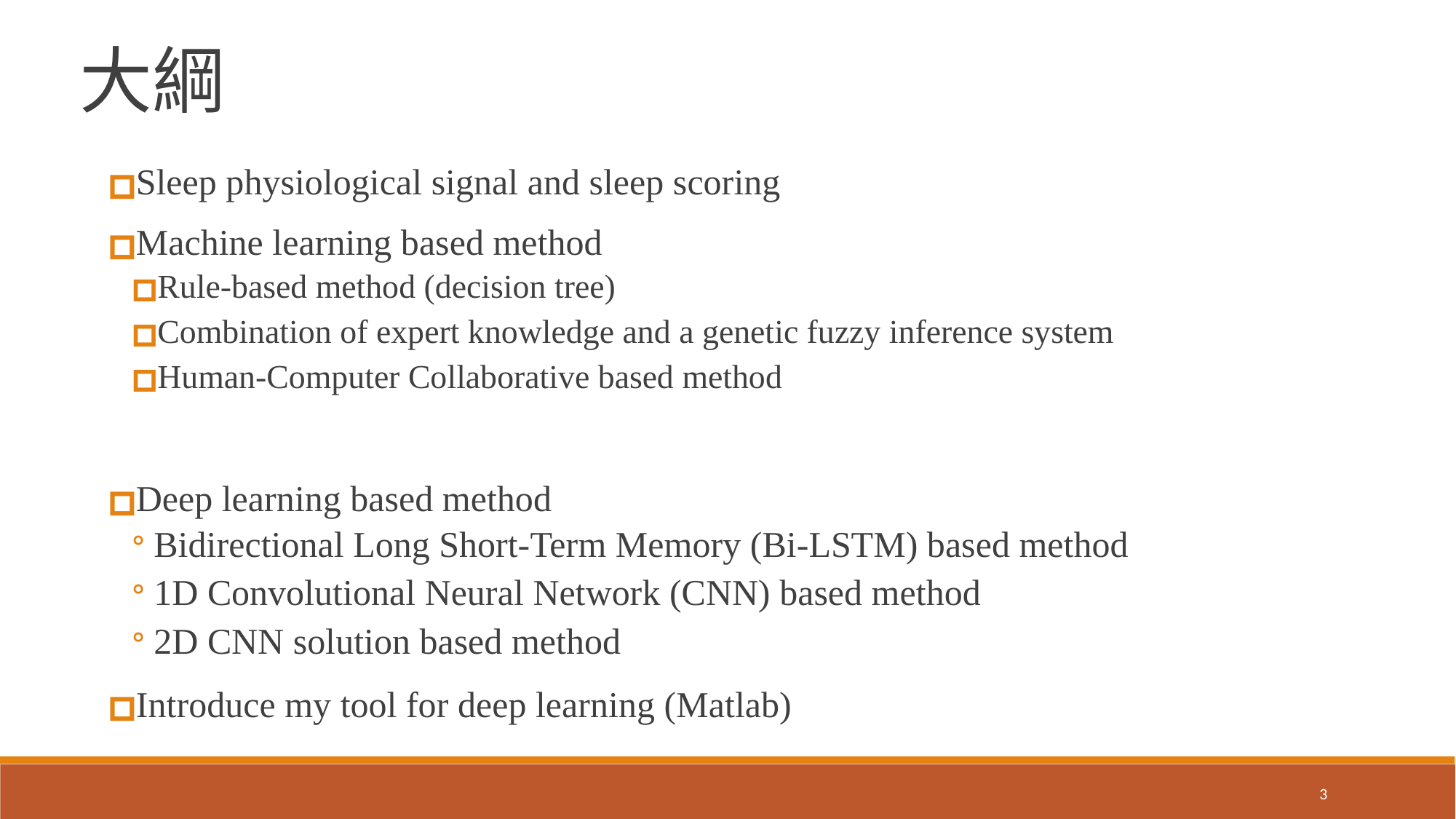

大綱
Sleep physiological signal and sleep scoring
Machine learning based method
Rule-based method (decision tree)
Combination of expert knowledge and a genetic fuzzy inference system
Human-Computer Collaborative based method

Deep learning based method
Bidirectional Long Short-Term Memory (Bi-LSTM) based method
1D Convolutional Neural Network (CNN) based method
2D CNN solution based method
Introduce my tool for deep learning (Matlab)
3